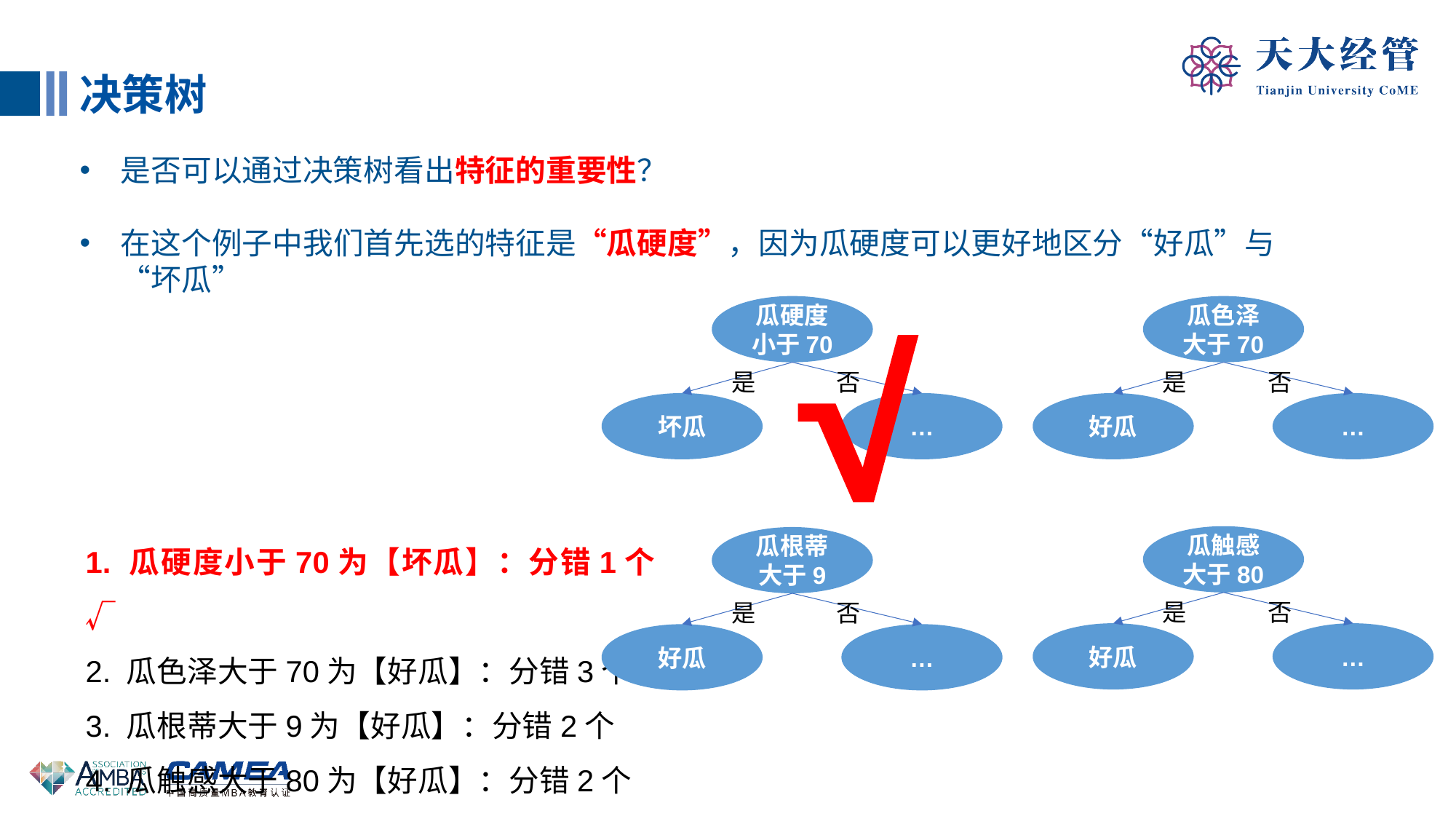

决策树

是否可以通过决策树看出特征的重要性？

在这个例子中我们首先选的特征是“瓜硬度”，因为瓜硬度可以更好地区分“好瓜”与“坏瓜”
瓜硬度
小于70
瓜色泽大于70

否
否
是
是
坏瓜
…
好瓜
…
1. 瓜硬度小于70为【坏瓜】：分错1个√
2. 瓜色泽大于70为【好瓜】：分错3个
3. 瓜根蒂大于9为【好瓜】：分错2个
4. 瓜触感大于80为【好瓜】：分错2个
瓜触感
大于80
瓜根蒂
大于9
否
是
否
是
好瓜
…
好瓜
…